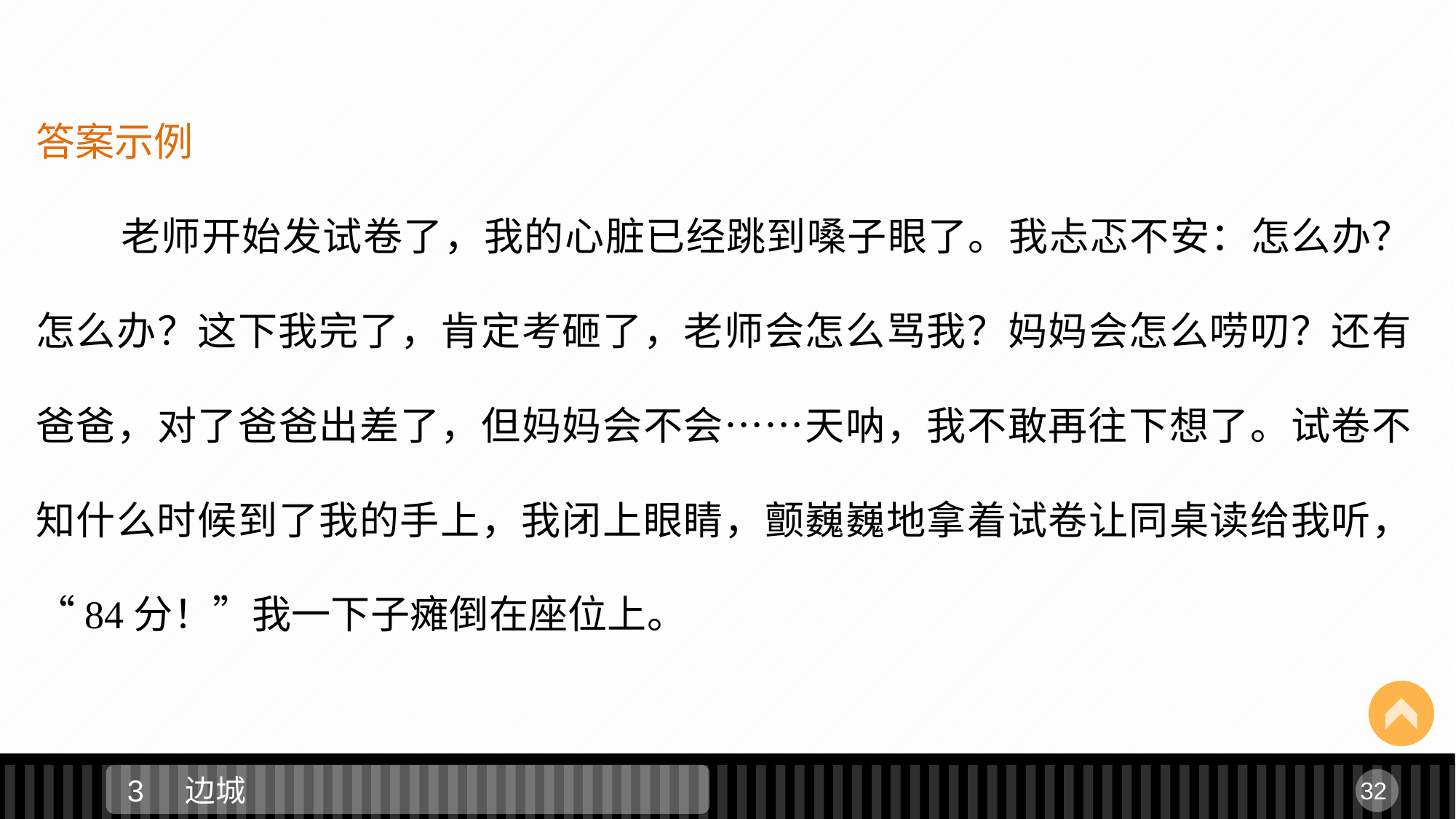

答案示例
老师开始发试卷了，我的心脏已经跳到嗓子眼了。我忐忑不安：怎么办？怎么办？这下我完了，肯定考砸了，老师会怎么骂我？妈妈会怎么唠叨？还有爸爸，对了爸爸出差了，但妈妈会不会……天呐，我不敢再往下想了。试卷不知什么时候到了我的手上，我闭上眼睛，颤巍巍地拿着试卷让同桌读给我听，“84分！”我一下子瘫倒在座位上。